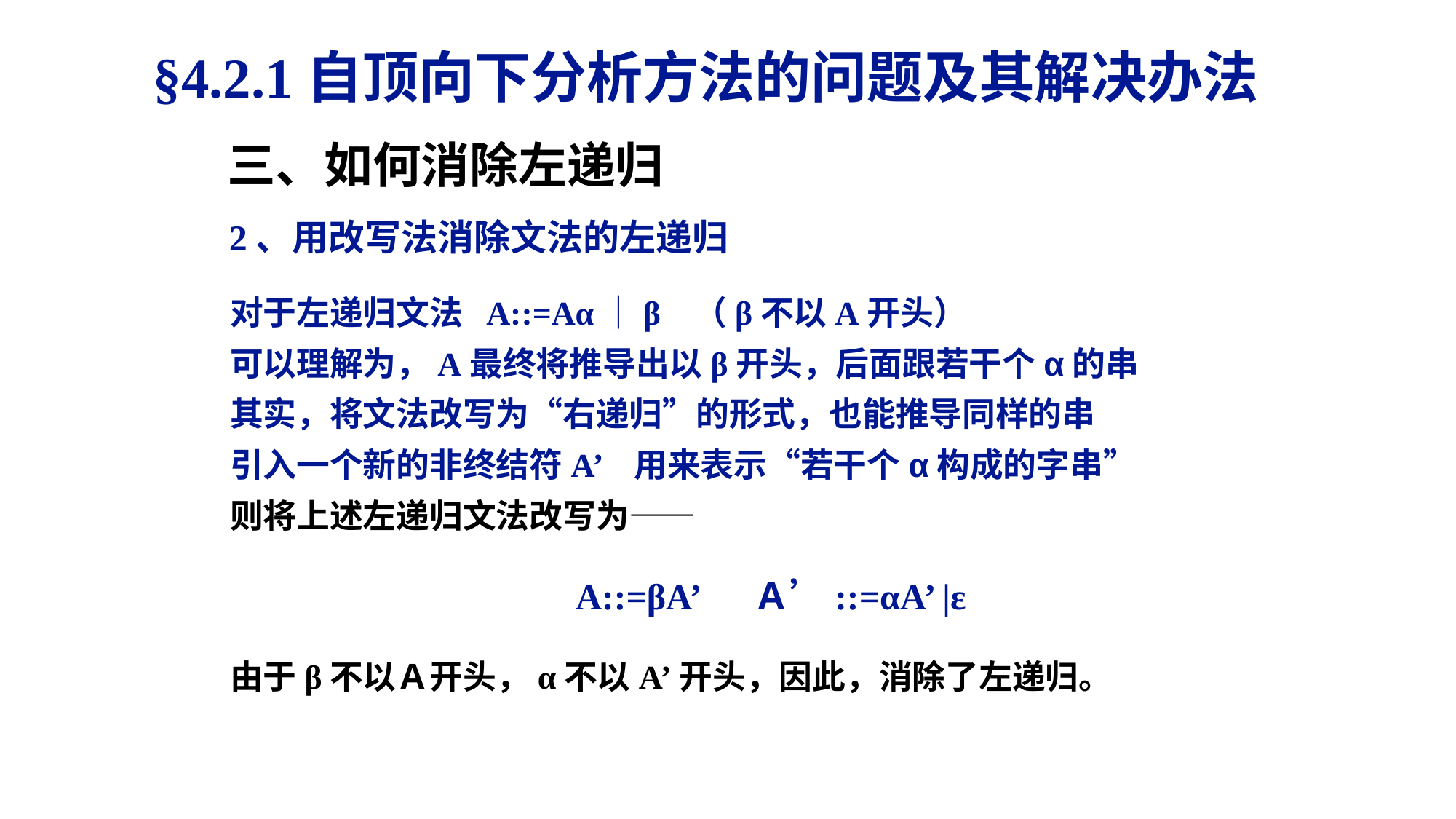

§4.2.1自顶向下分析方法的问题及其解决办法
三、如何消除左递归
2、用改写法消除文法的左递归
对于左递归文法  A::=Aα｜β   （β不以A开头）
可以理解为，A最终将推导出以β开头，后面跟若干个α的串
其实，将文法改写为“右递归”的形式，也能推导同样的串
引入一个新的非终结符A’   用来表示“若干个α构成的字串”
则将上述左递归文法改写为——

                                      A::=βA’     Ａ’::=αA’ |ε

由于β不以Ａ开头，α不以A’开头，因此，消除了左递归。